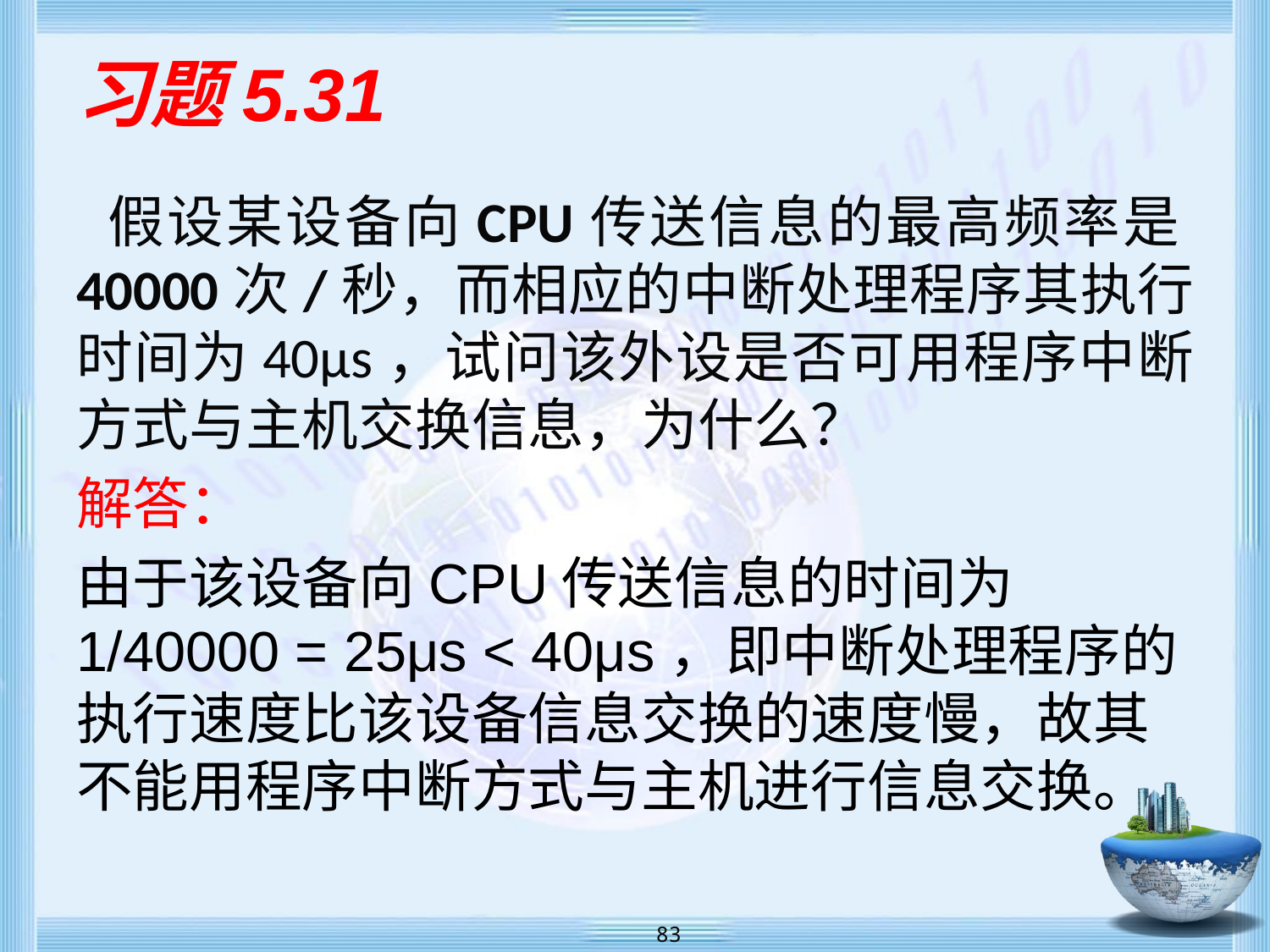

# 习题5.31
 假设某设备向CPU传送信息的最高频率是40000次/秒，而相应的中断处理程序其执行时间为40μs，试问该外设是否可用程序中断方式与主机交换信息，为什么？
解答：
由于该设备向CPU传送信息的时间为1/40000 = 25μs < 40μs，即中断处理程序的执行速度比该设备信息交换的速度慢，故其不能用程序中断方式与主机进行信息交换。

    83